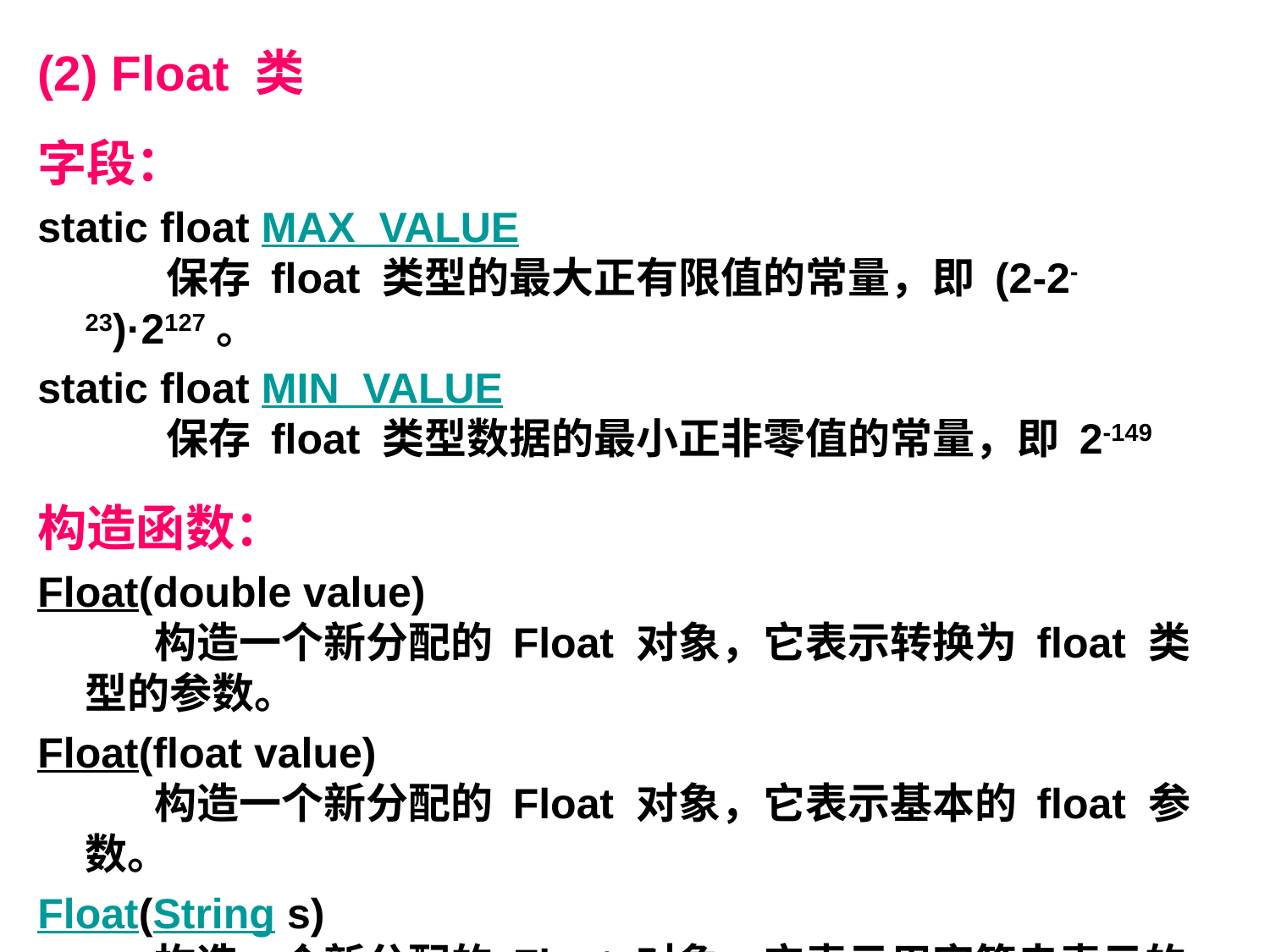

# (2) Float 类
字段：
static float MAX_VALUE
      保存 float 类型的最大正有限值的常量，即 (2-2-23)·2127。
static float MIN_VALUE
      保存 float 类型数据的最小正非零值的常量，即 2-149

构造函数：
Float(double value)
     构造一个新分配的 Float 对象，它表示转换为 float 类型的参数。
Float(float value)
     构造一个新分配的 Float 对象，它表示基本的 float 参数。
Float(String s)
     构造一个新分配的 Float 对象，它表示用字符串表示的 float 类型的浮点值。